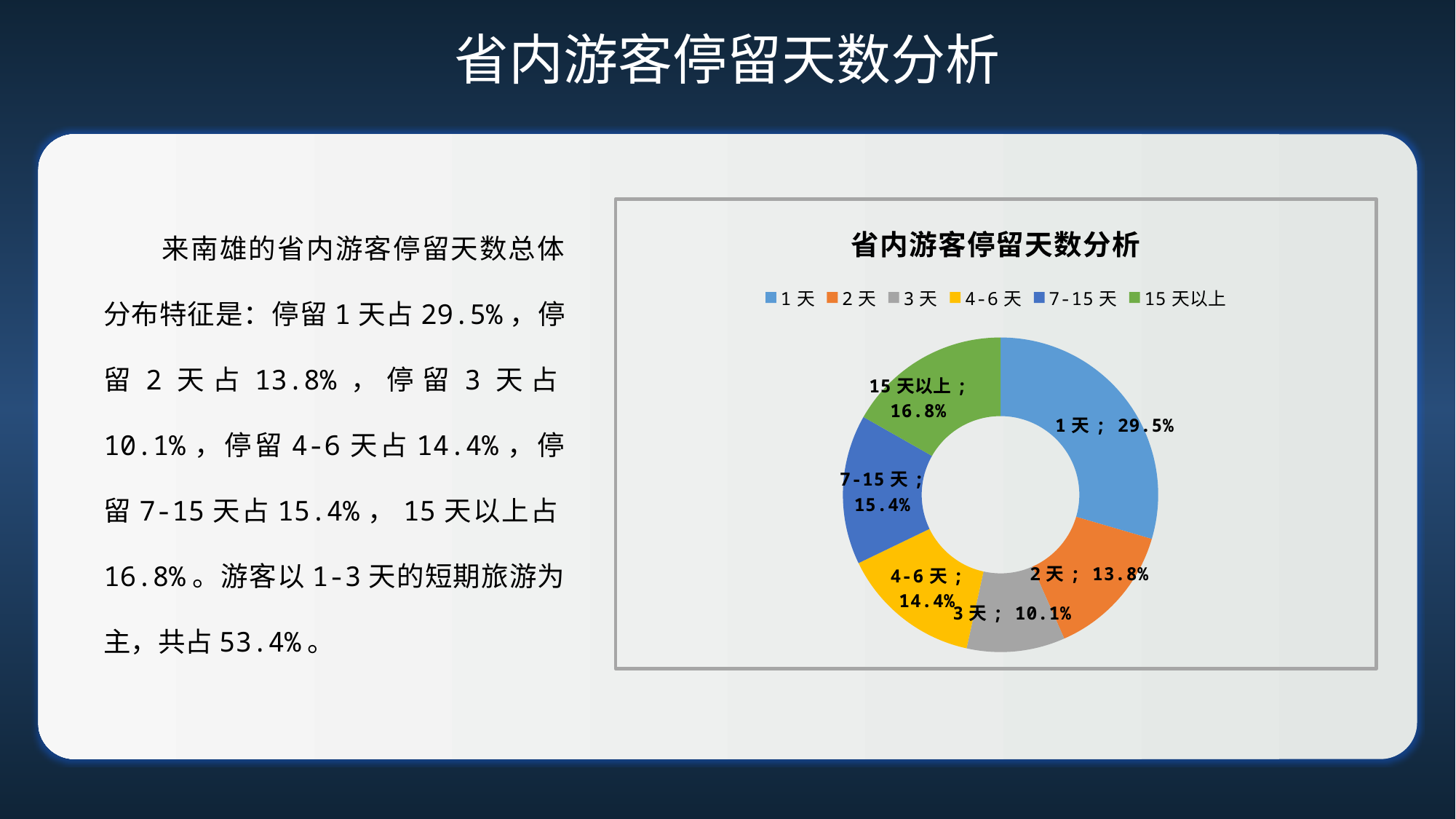

# 省内游客停留天数分析
 来南雄的省内游客停留天数总体分布特征是：停留1天占29.5%，停留2天占13.8%，停留3天占10.1%，停留4-6天占14.4%，停留7-15天占15.4%，15天以上占16.8%。游客以1-3天的短期旅游为主，共占53.4%。

### Chart: 省内游客停留天数分析

| Category | 停留天数 |
|---|---|
| 1天 | 0.295348280557267 |
| 2天 | 0.138365320897518 |
| 3天 | 0.100878745050494 |
| 4-6天 | 0.14386420030154 |
| 7-15天 | 0.153810485205134 |
| 15天以上 | 0.167732967988047 |